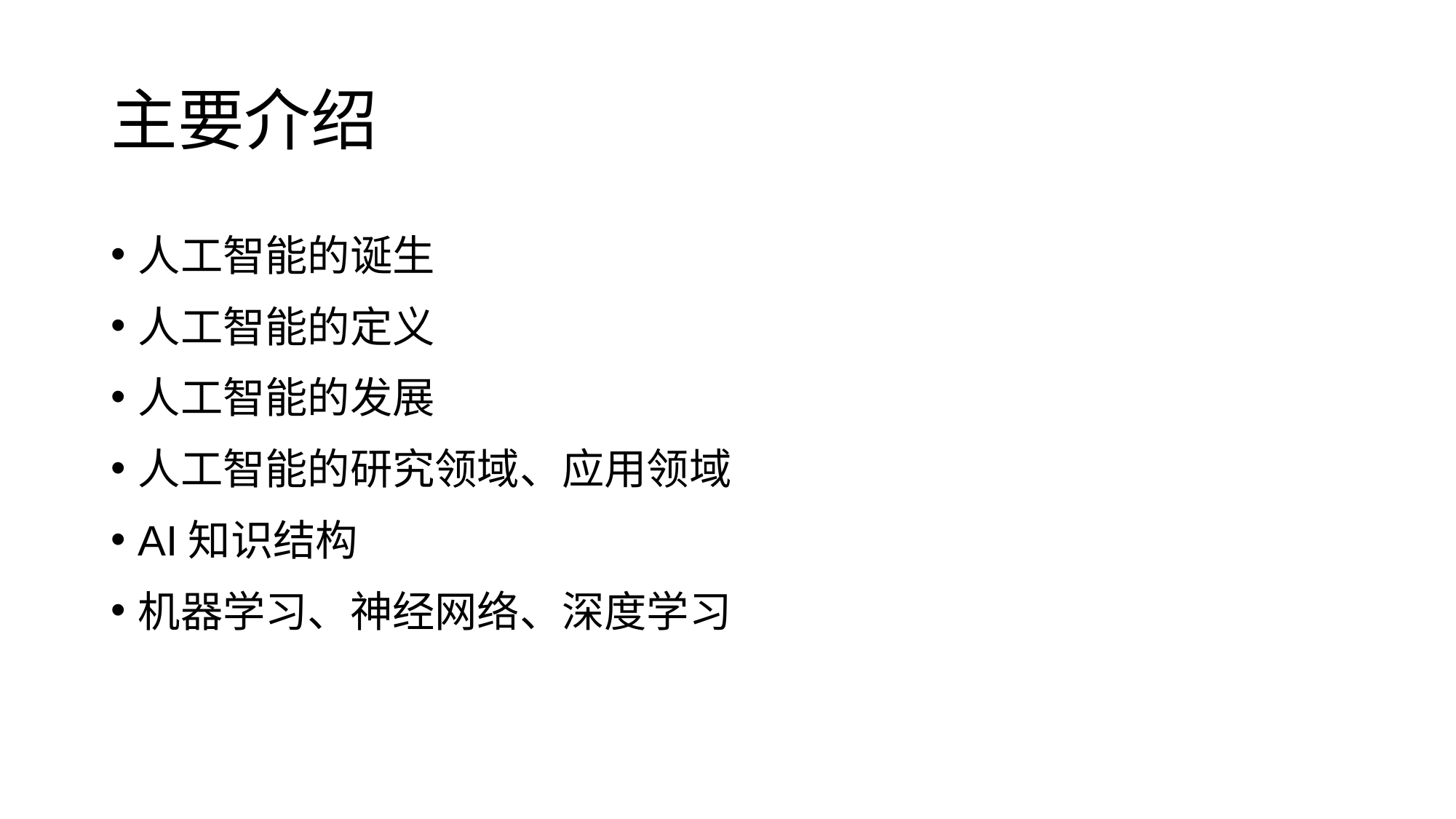

# 主要介绍
人工智能的诞生
人工智能的定义
人工智能的发展
人工智能的研究领域、应用领域
AI知识结构
机器学习、神经网络、深度学习